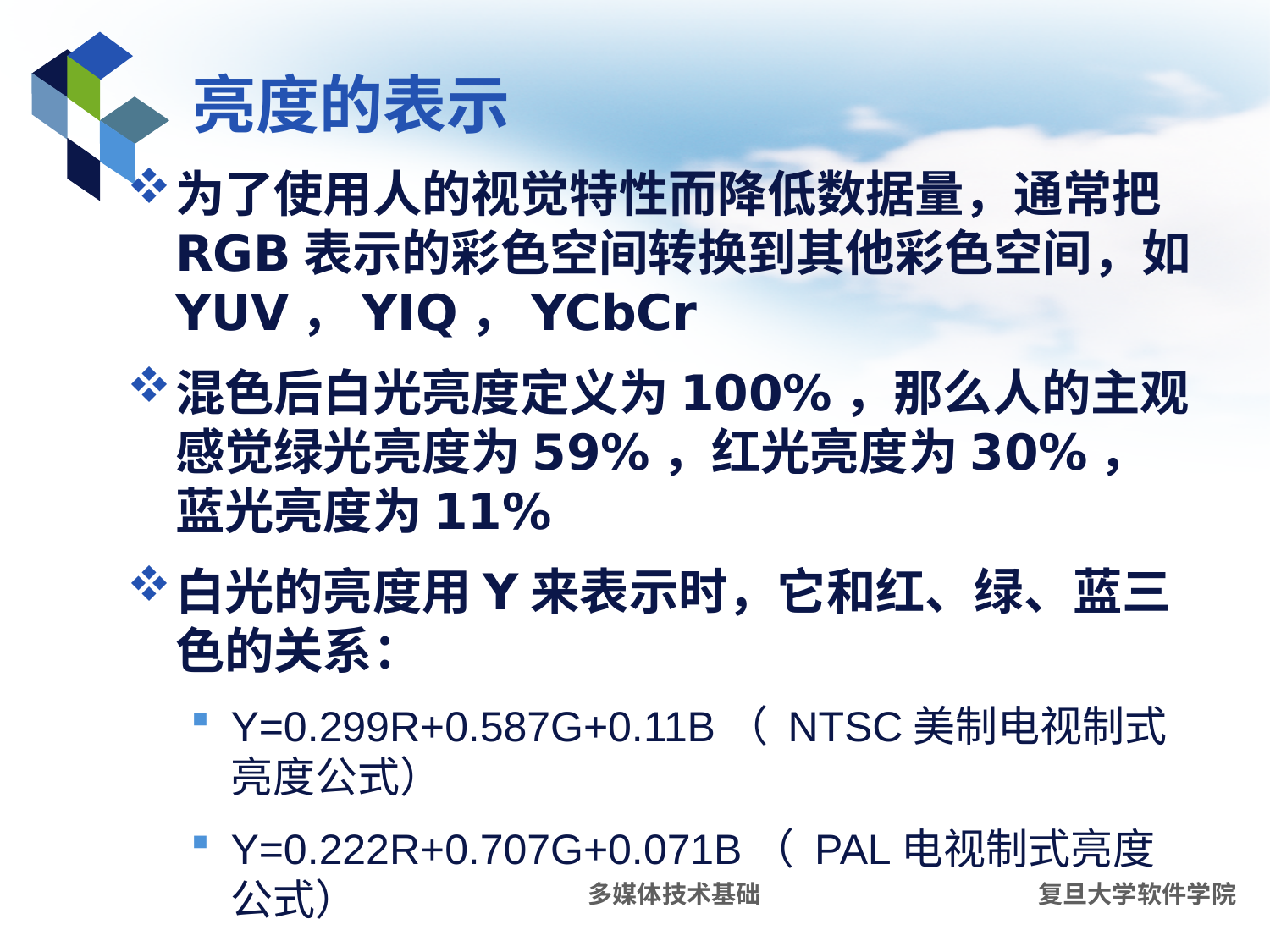

# 亮度的表示
为了使用人的视觉特性而降低数据量，通常把RGB表示的彩色空间转换到其他彩色空间，如YUV，YIQ，YCbCr
混色后白光亮度定义为100%，那么人的主观感觉绿光亮度为59%，红光亮度为30%，蓝光亮度为11%
白光的亮度用Y来表示时，它和红、绿、蓝三色的关系：
Y=0.299R+0.587G+0.11B（ NTSC美制电视制式亮度公式）
Y=0.222R+0.707G+0.071B（ PAL电视制式亮度公式）

多媒体技术基础